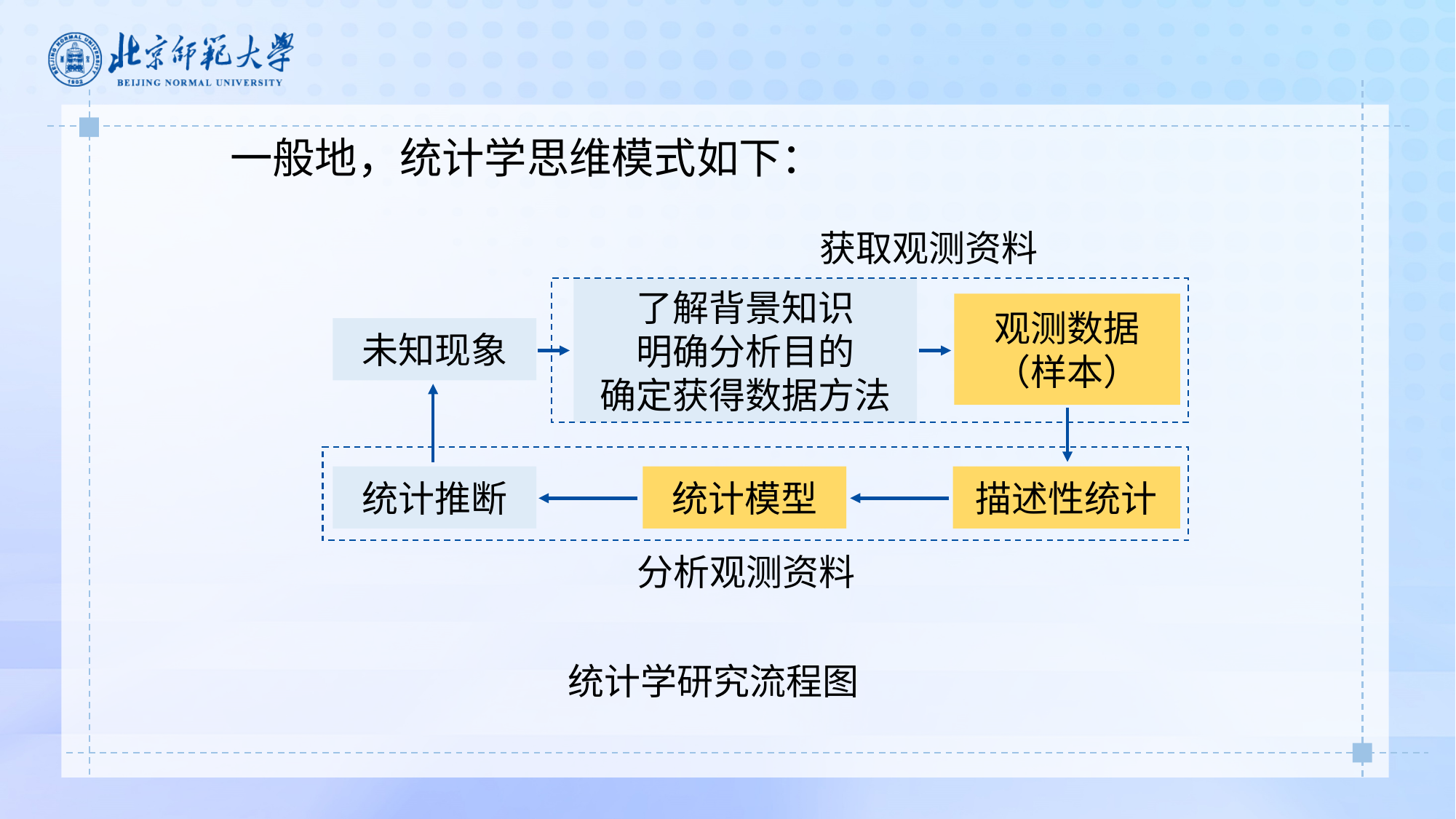

一般地，统计学思维模式如下：
获取观测资料

了解背景知识
明确分析目的
确定获得数据方法
观测数据
（样本）
未知现象

描述性统计
统计模型
统计推断
分析观测资料
 统计学研究流程图